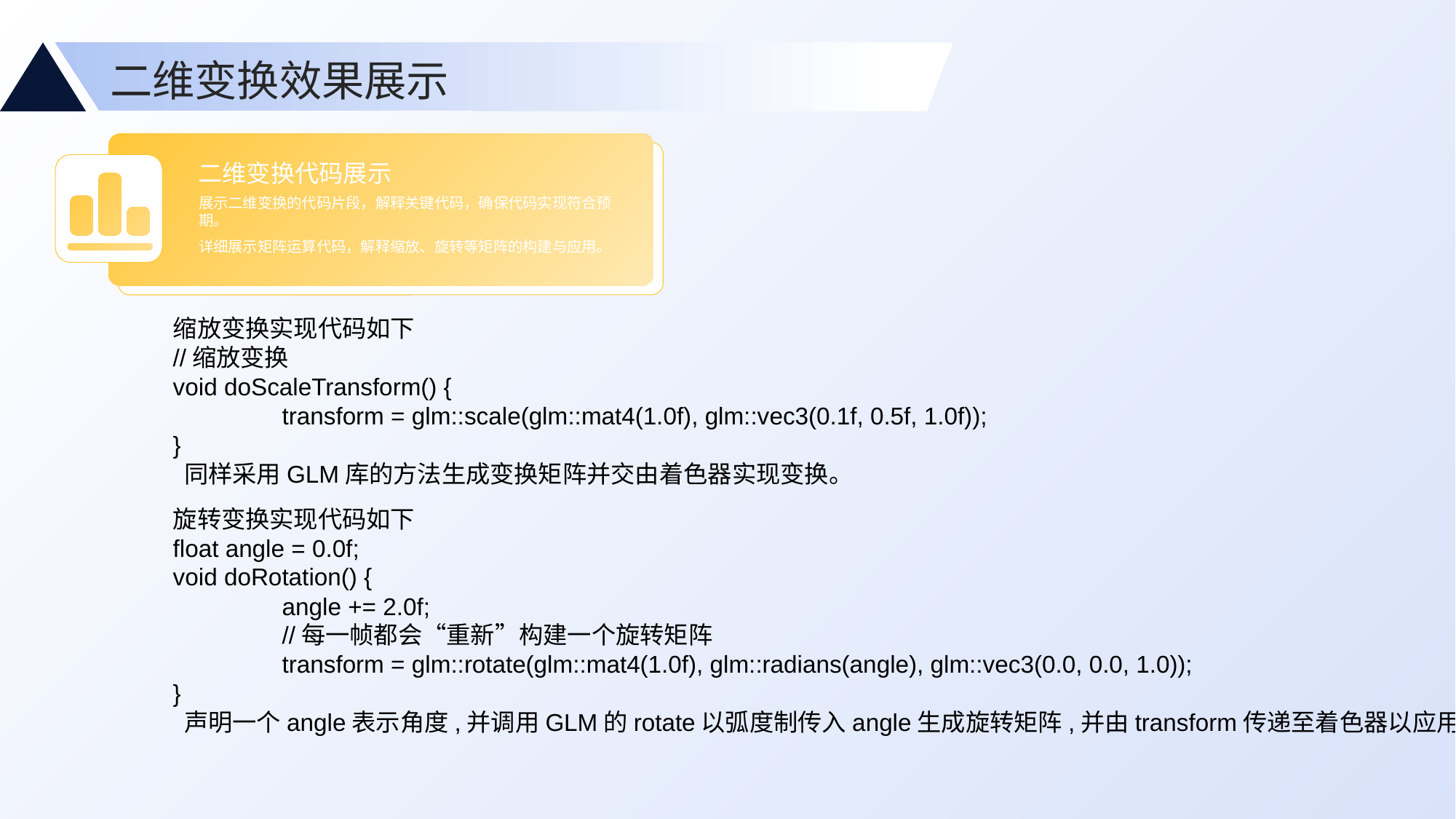

二维变换效果展示

二维变换代码展示

展示二维变换的代码片段，解释关键代码，确保代码实现符合预期。
详细展示矩阵运算代码，解释缩放、旋转等矩阵的构建与应用。
缩放变换实现代码如下
//缩放变换
void doScaleTransform() {
	transform = glm::scale(glm::mat4(1.0f), glm::vec3(0.1f, 0.5f, 1.0f));
}
 同样采用GLM库的方法生成变换矩阵并交由着色器实现变换。
旋转变换实现代码如下
float angle = 0.0f;
void doRotation() {
	angle += 2.0f;
	//每一帧都会“重新”构建一个旋转矩阵
	transform = glm::rotate(glm::mat4(1.0f), glm::radians(angle), glm::vec3(0.0, 0.0, 1.0));
}
 声明一个angle表示角度,并调用GLM的rotate以弧度制传入angle生成旋转矩阵,并由transform传递至着色器以应用。